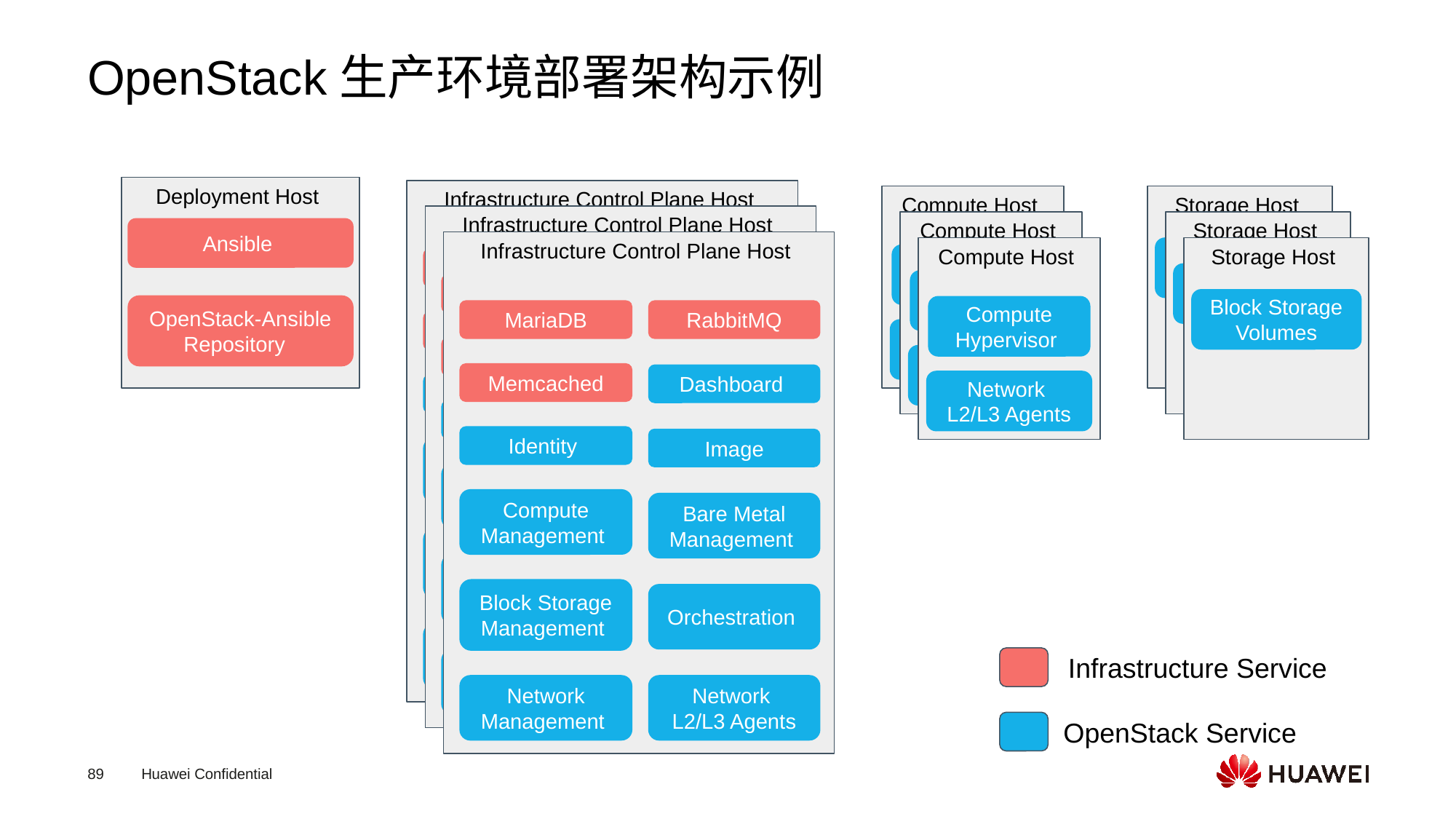

# OpenStack生产环境部署架构示例
Deployment Host
Ansible
OpenStack-Ansible Repository
Infrastructure Control Plane Host
MariaDB
RabbitMQ
Memcached
Dashboard
Identity
Image
Compute Management
Bare Metal Management
Block Storage Management
Orchestration
Network Management
Network
L2/L3 Agents
Infrastructure Control Plane Host
MariaDB
RabbitMQ
Memcached
Dashboard
Identity
Image
Compute Management
Bare Metal Management
Block Storage Management
Orchestration
Network Management
Network
L2/L3 Agents
Infrastructure Control Plane Host
MariaDB
RabbitMQ
Memcached
Dashboard
Identity
Image
Compute Management
Bare Metal Management
Block Storage Management
Orchestration
Network Management
Network
L2/L3 Agents
Compute Host
Compute Hypervisor
Network
L2/L3 Agents
Compute Host
Compute Hypervisor
Network
L2/L3 Agents
Compute Host
Compute Hypervisor
Network
L2/L3 Agents
Storage Host
Block Storage Volumes
Storage Host
Block Storage Volumes
Storage Host
Block Storage Volumes
Infrastructure Service

OpenStack Service